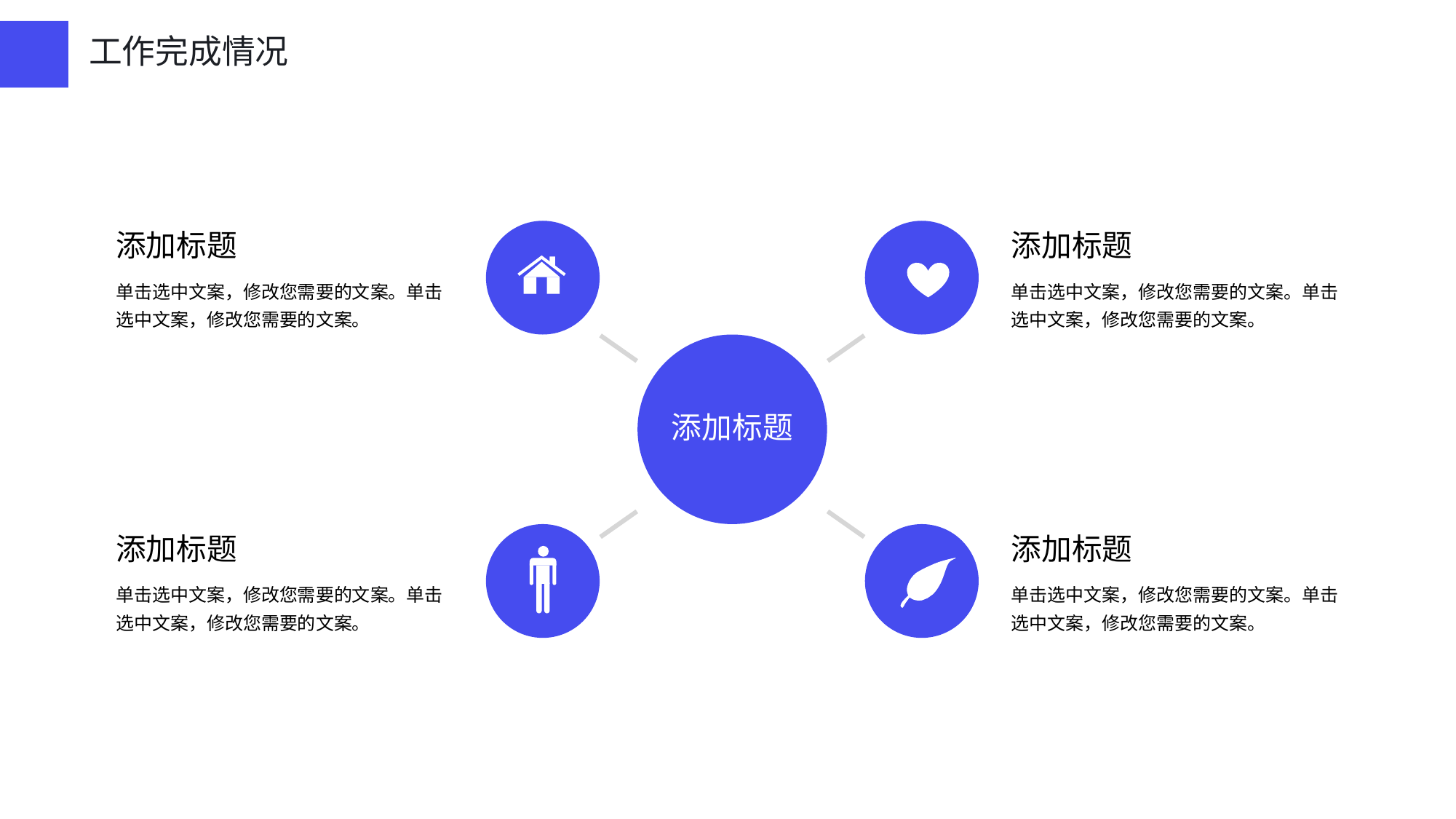

工作完成情况
添加标题
单击选中文案，修改您需要的文案。单击选中文案，修改您需要的文案。

添加标题

添加标题
单击选中文案，修改您需要的文案。单击选中文案，修改您需要的文案。
添加标题
单击选中文案，修改您需要的文案。单击选中文案，修改您需要的文案。
添加标题
单击选中文案，修改您需要的文案。单击选中文案，修改您需要的文案。